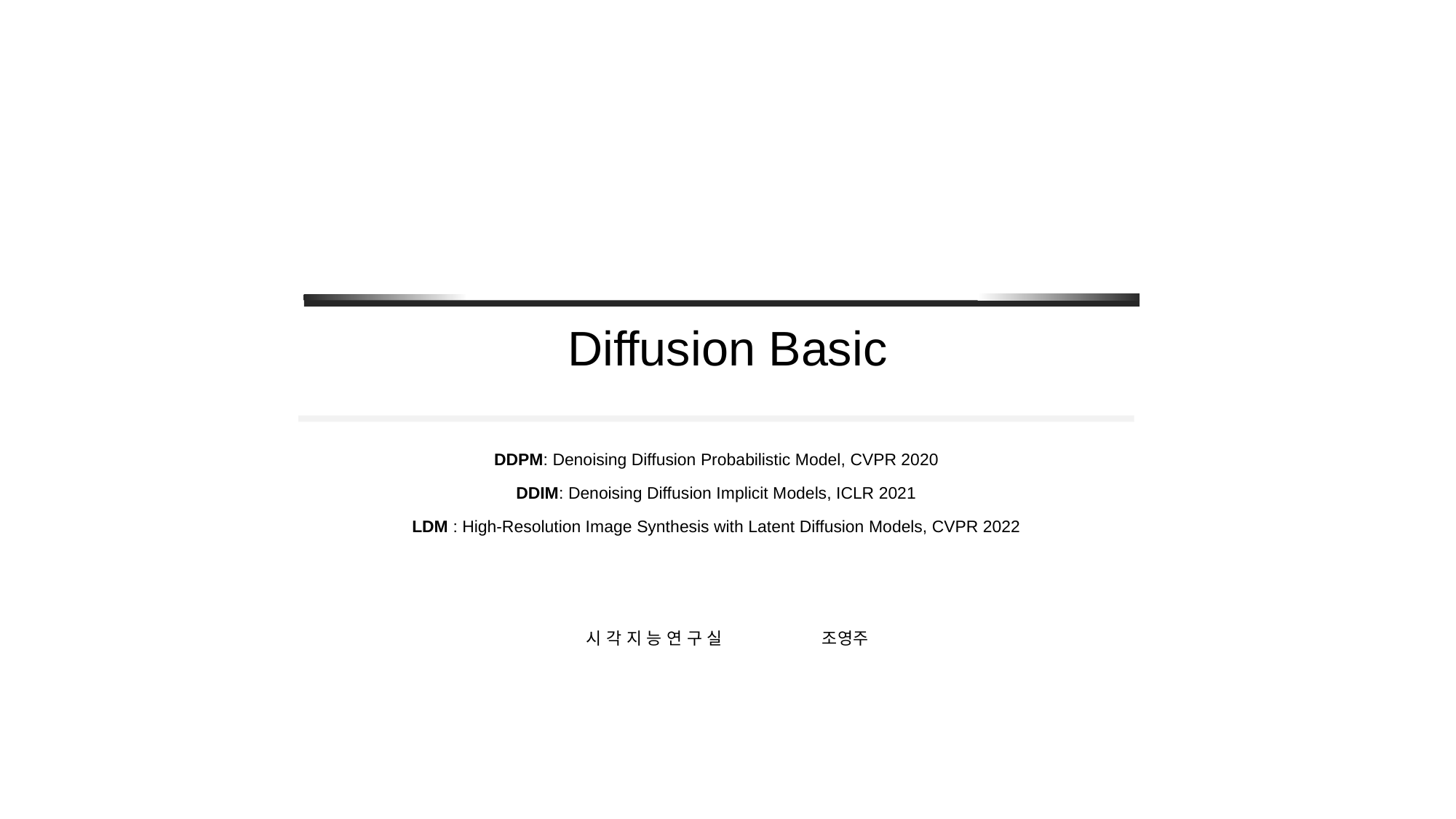

# Diffusion Basic

DDPM: Denoising Diffusion Probabilistic Model, CVPR 2020
DDIM: Denoising Diffusion Implicit Models, ICLR 2021
LDM : High-Resolution Image Synthesis with Latent Diffusion Models, CVPR 2022
시 각 지 능 연 구 실                     조영주